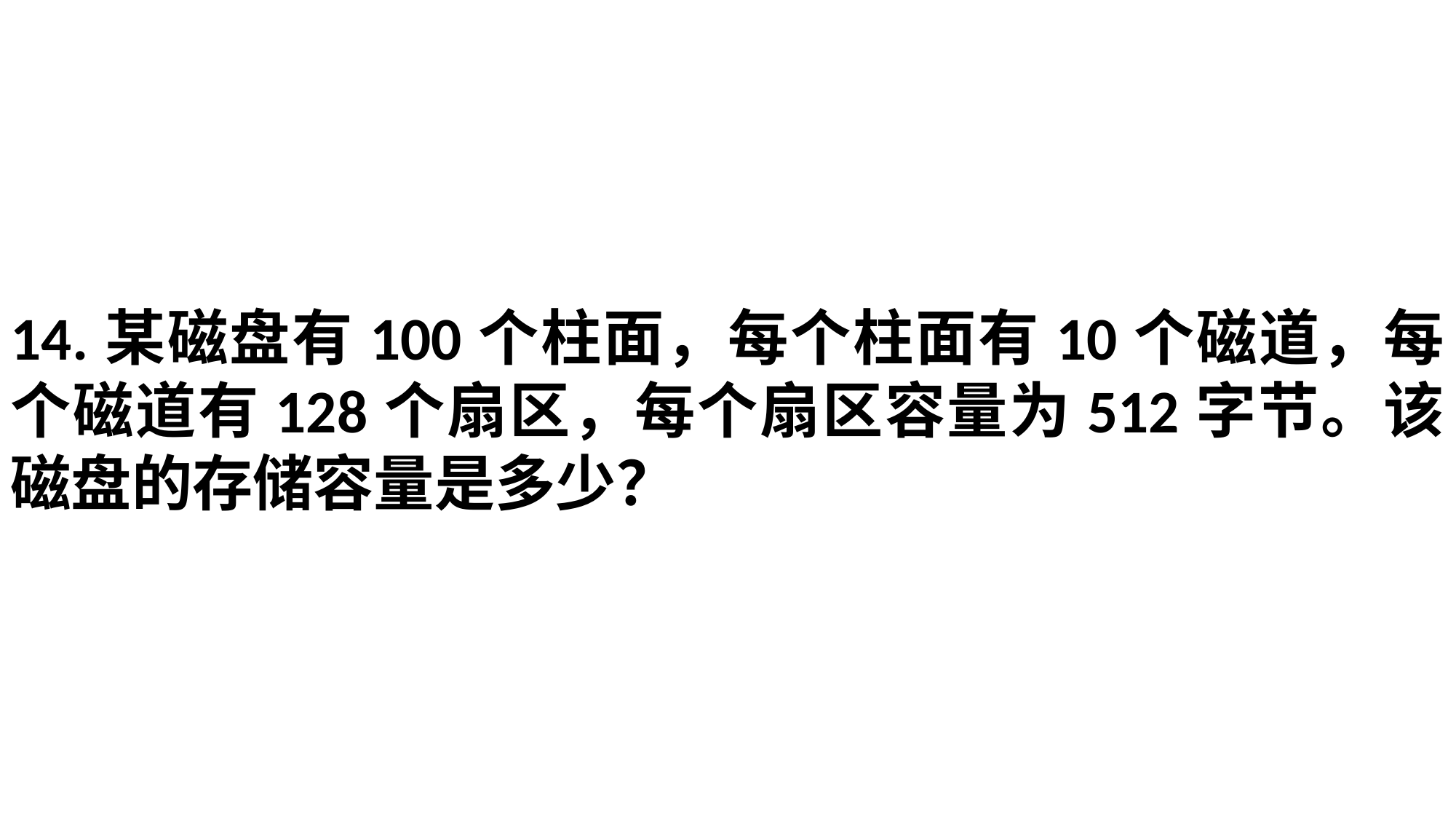

14.某磁盘有100个柱面，每个柱面有10个磁道，每个磁道有128个扇区，每个扇区容量为512字节。该磁盘的存储容量是多少？